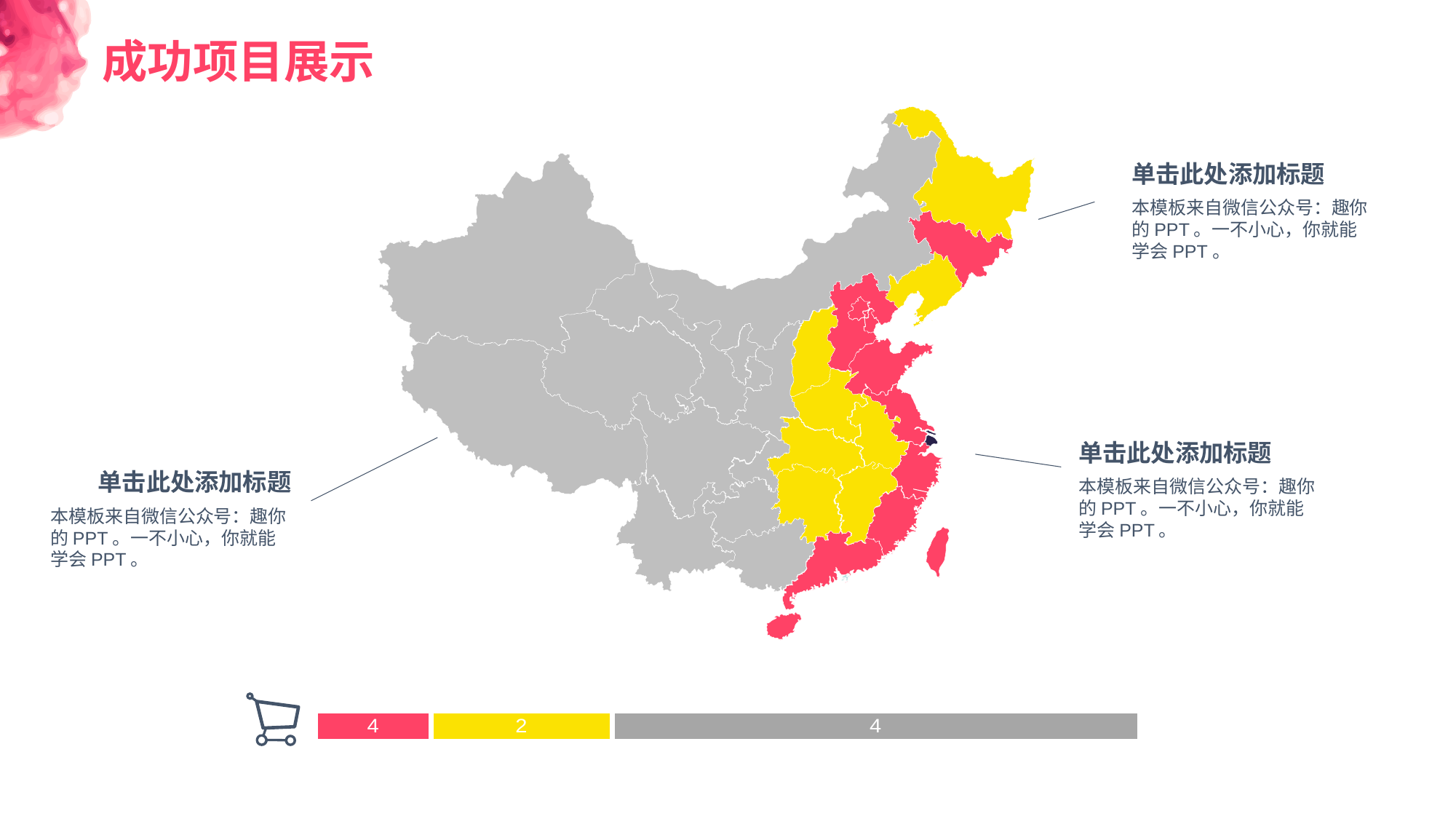

成功项目展示

单击此处添加标题
本模板来自微信公众号：趣你的PPT。一不小心，你就能学会PPT。

单击此处添加标题

单击此处添加标题

本模板来自微信公众号：趣你的PPT。一不小心，你就能学会PPT。

本模板来自微信公众号：趣你的PPT。一不小心，你就能学会PPT。

### Chart

| Category | 西部 | 中部 | 东部 |
|---|---|---|---|
| 2013 | 0.14 | 0.22 | 0.64 |